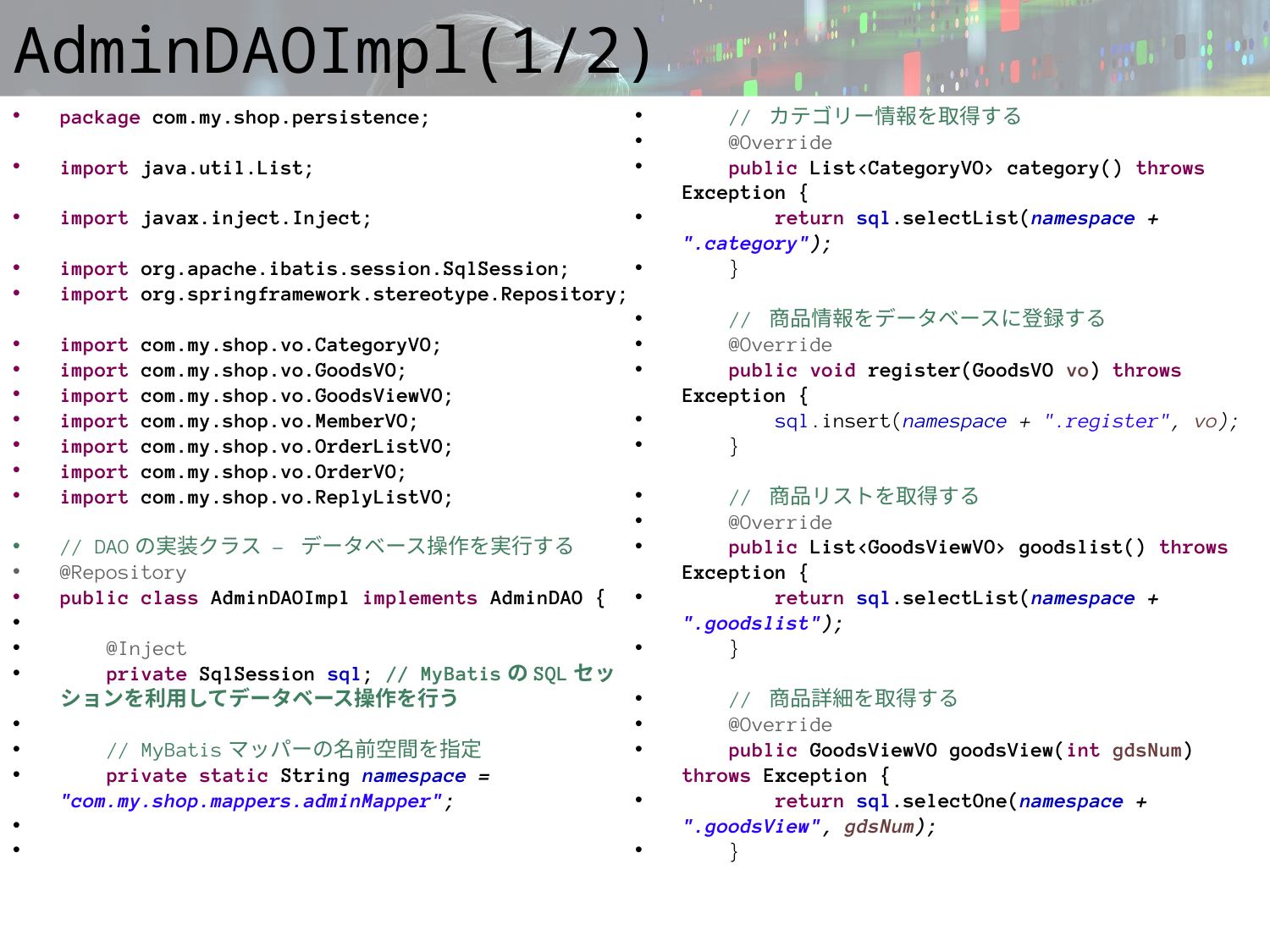

# AdminDAOImpl(1/2)
package com.my.shop.persistence;

import java.util.List;

import javax.inject.Inject;

import org.apache.ibatis.session.SqlSession;
import org.springframework.stereotype.Repository;

import com.my.shop.vo.CategoryVO;
import com.my.shop.vo.GoodsVO;
import com.my.shop.vo.GoodsViewVO;
import com.my.shop.vo.MemberVO;
import com.my.shop.vo.OrderListVO;
import com.my.shop.vo.OrderVO;
import com.my.shop.vo.ReplyListVO;

// DAOの実装クラス - データベース操作を実行する
@Repository
public class AdminDAOImpl implements AdminDAO {

    @Inject
    private SqlSession sql; // MyBatisのSQLセッションを利用してデータベース操作を行う

    // MyBatisマッパーの名前空間を指定
    private static String namespace = "com.my.shop.mappers.adminMapper";

    // カテゴリー情報を取得する
    @Override
    public List<CategoryVO> category() throws Exception {
        return sql.selectList(namespace + ".category");
    }

    // 商品情報をデータベースに登録する
    @Override
    public void register(GoodsVO vo) throws Exception {
        sql.insert(namespace + ".register", vo);
    }

    // 商品リストを取得する
    @Override
    public List<GoodsViewVO> goodslist() throws Exception {
        return sql.selectList(namespace + ".goodslist");
    }

    // 商品詳細を取得する
    @Override
    public GoodsViewVO goodsView(int gdsNum) throws Exception {
        return sql.selectOne(namespace + ".goodsView", gdsNum);
    }